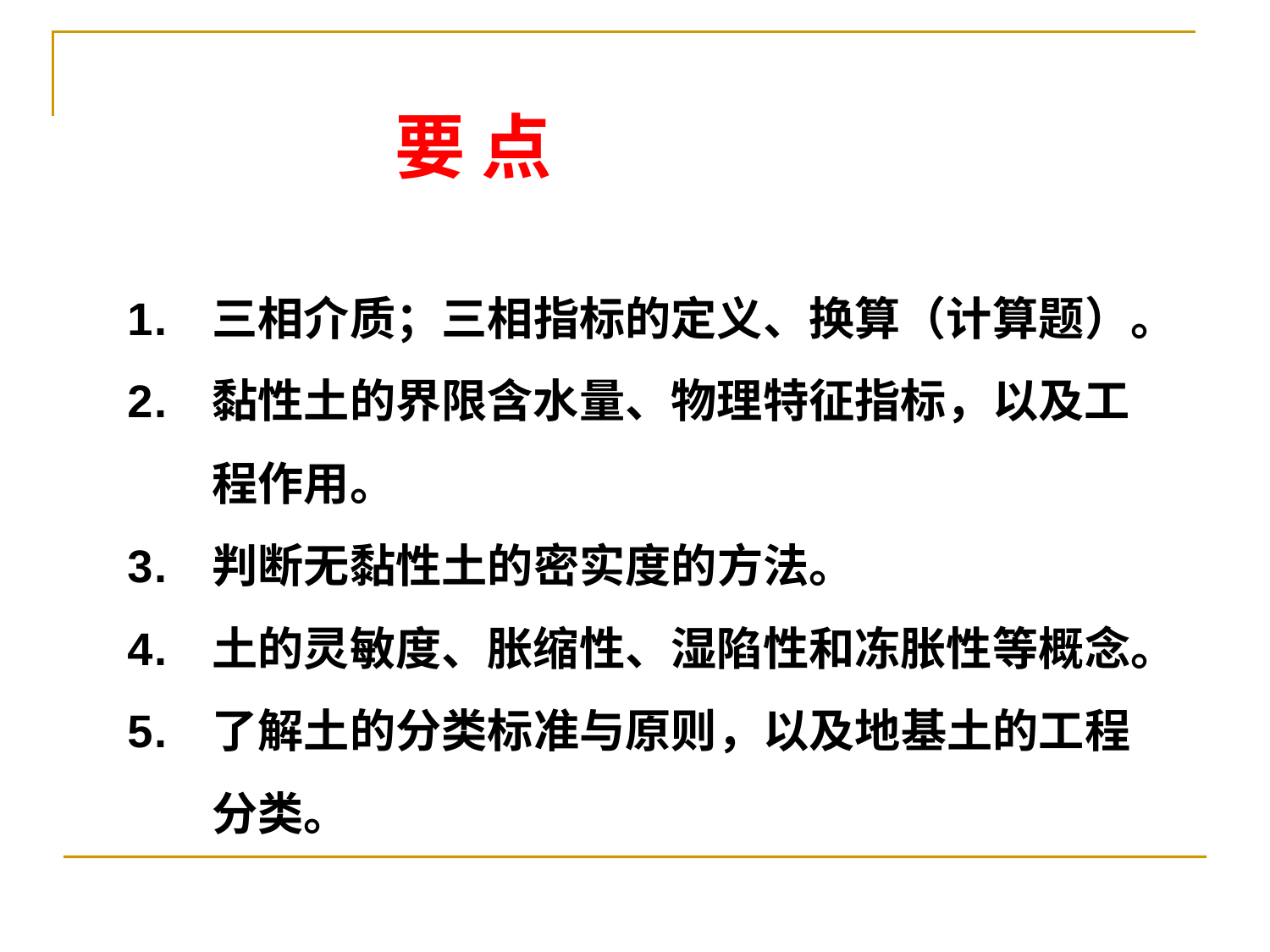

要 点

三相介质；三相指标的定义、换算（计算题）。
黏性土的界限含水量、物理特征指标，以及工程作用。
判断无黏性土的密实度的方法。
土的灵敏度、胀缩性、湿陷性和冻胀性等概念。
了解土的分类标准与原则，以及地基土的工程分类。
59